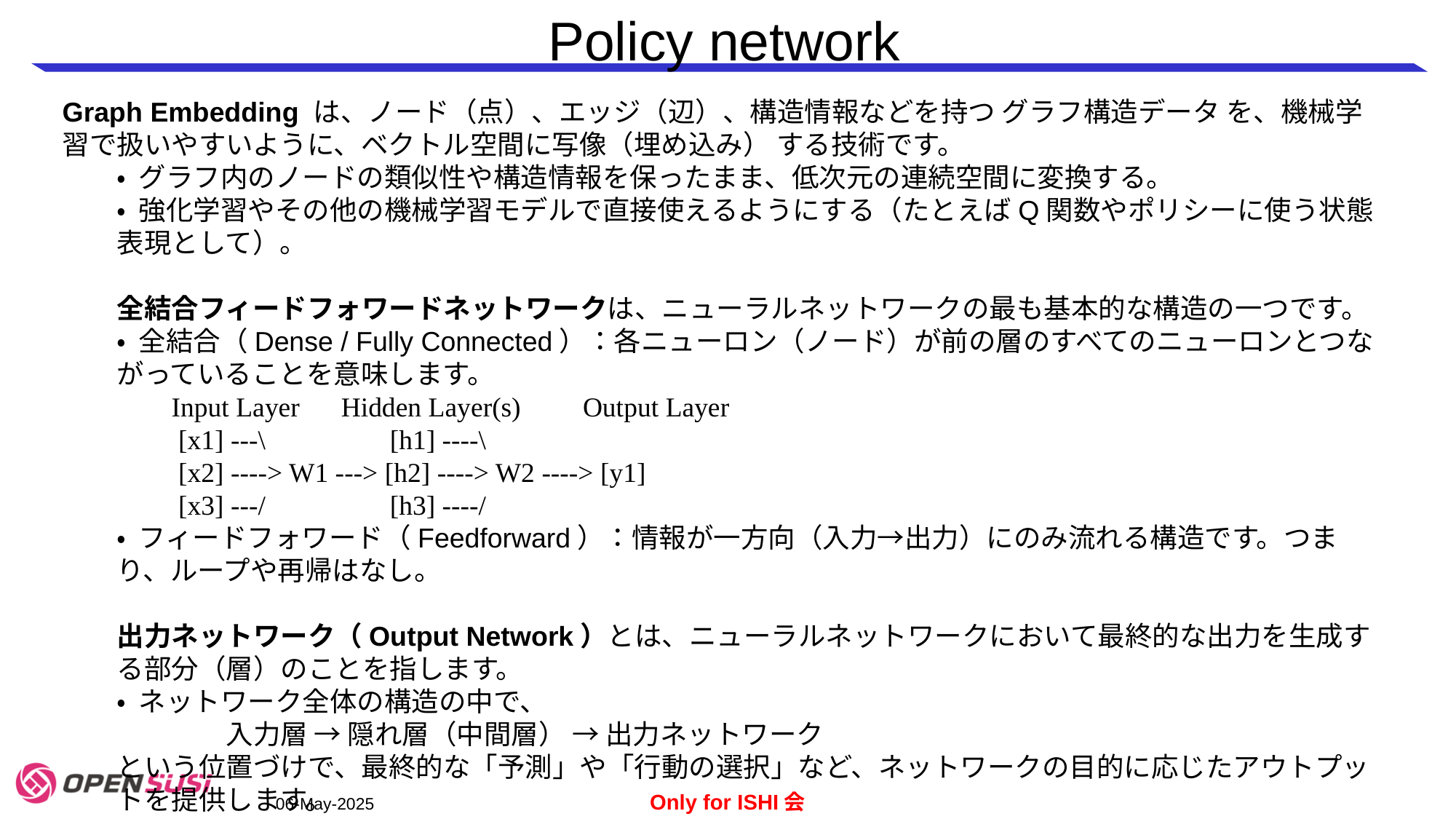

# Policy network

Graph Embedding は、ノード（点）、エッジ（辺）、構造情報などを持つ グラフ構造データ を、機械学習で扱いやすいように、ベクトル空間に写像（埋め込み） する技術です。
• グラフ内のノードの類似性や構造情報を保ったまま、低次元の連続空間に変換する。
• 強化学習やその他の機械学習モデルで直接使えるようにする（たとえばQ関数やポリシーに使う状態表現として）。

全結合フィードフォワードネットワークは、ニューラルネットワークの最も基本的な構造の一つです。
• 全結合（Dense / Fully Connected）：各ニューロン（ノード）が前の層のすべてのニューロンとつながっていることを意味します。
Input Layer      Hidden Layer(s)         Output Layer
 [x1] ---\                  [h1] ----\
 [x2] ----> W1 ---> [h2] ----> W2 ----> [y1]
 [x3] ---/                  [h3] ----/
• フィードフォワード（Feedforward）：情報が一方向（入力→出力）にのみ流れる構造です。つまり、ループや再帰はなし。

出力ネットワーク（Output Network）とは、ニューラルネットワークにおいて最終的な出力を生成する部分（層）のことを指します。
• ネットワーク全体の構造の中で、
	入力層 → 隠れ層（中間層） → 出力ネットワーク
という位置づけで、最終的な「予測」や「行動の選択」など、ネットワークの目的に応じたアウトプットを提供します。
06-May-2025